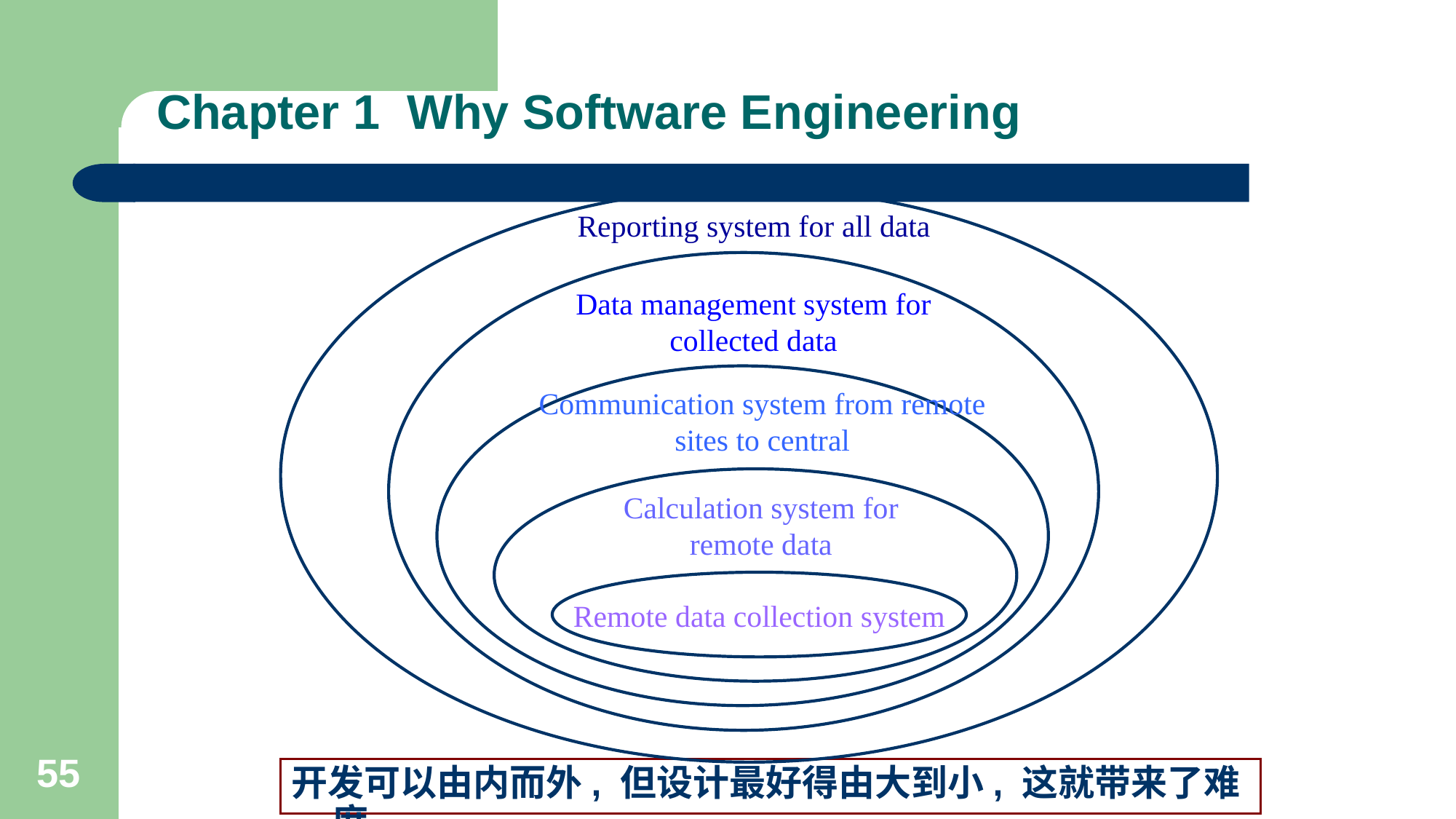

# Chapter 1  Why Software Engineering

Reporting system for all data

Data management system for collected data

Communication system from remote sites to central

Calculation system for remote data

Remote data collection system
55
开发可以由内而外, 但设计最好得由大到小, 这就带来了难度